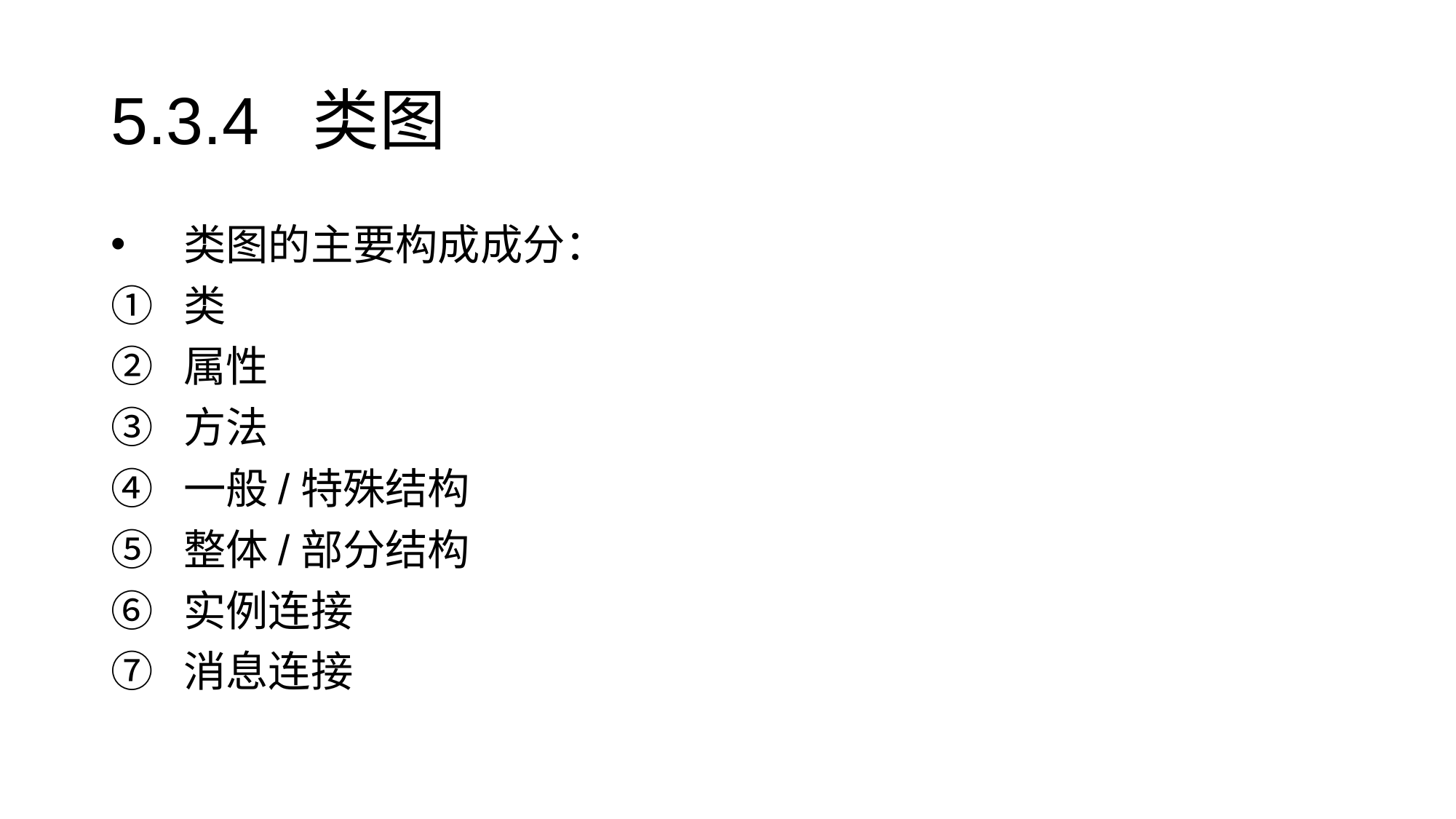

# 5.3.4  类图
类图的主要构成成分：
类
属性
方法
一般/特殊结构
整体/部分结构
实例连接
消息连接